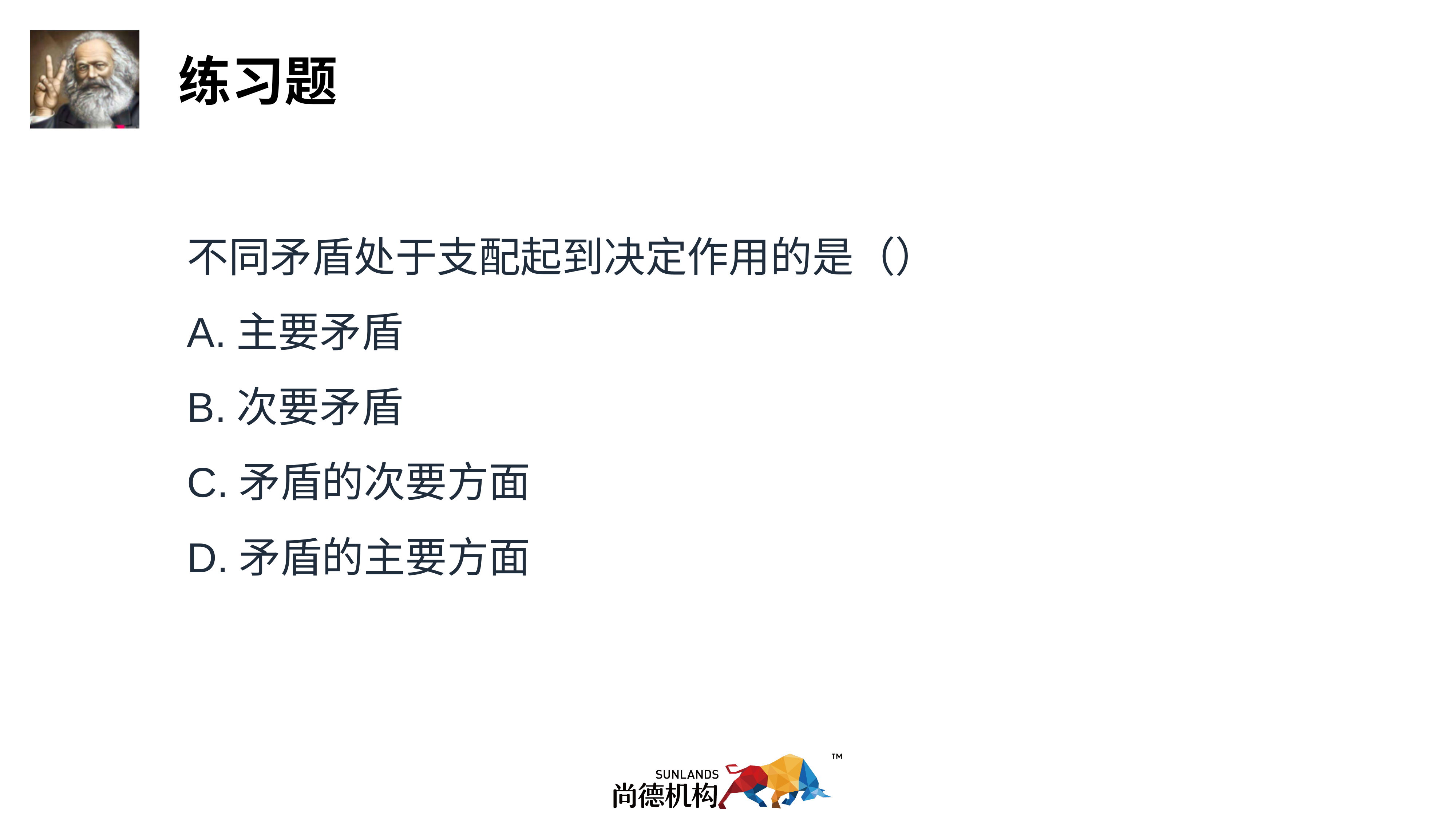

不同矛盾处于支配起到决定作用的是（）
A.主要矛盾
B.次要矛盾
C.矛盾的次要方面
D.矛盾的主要方面